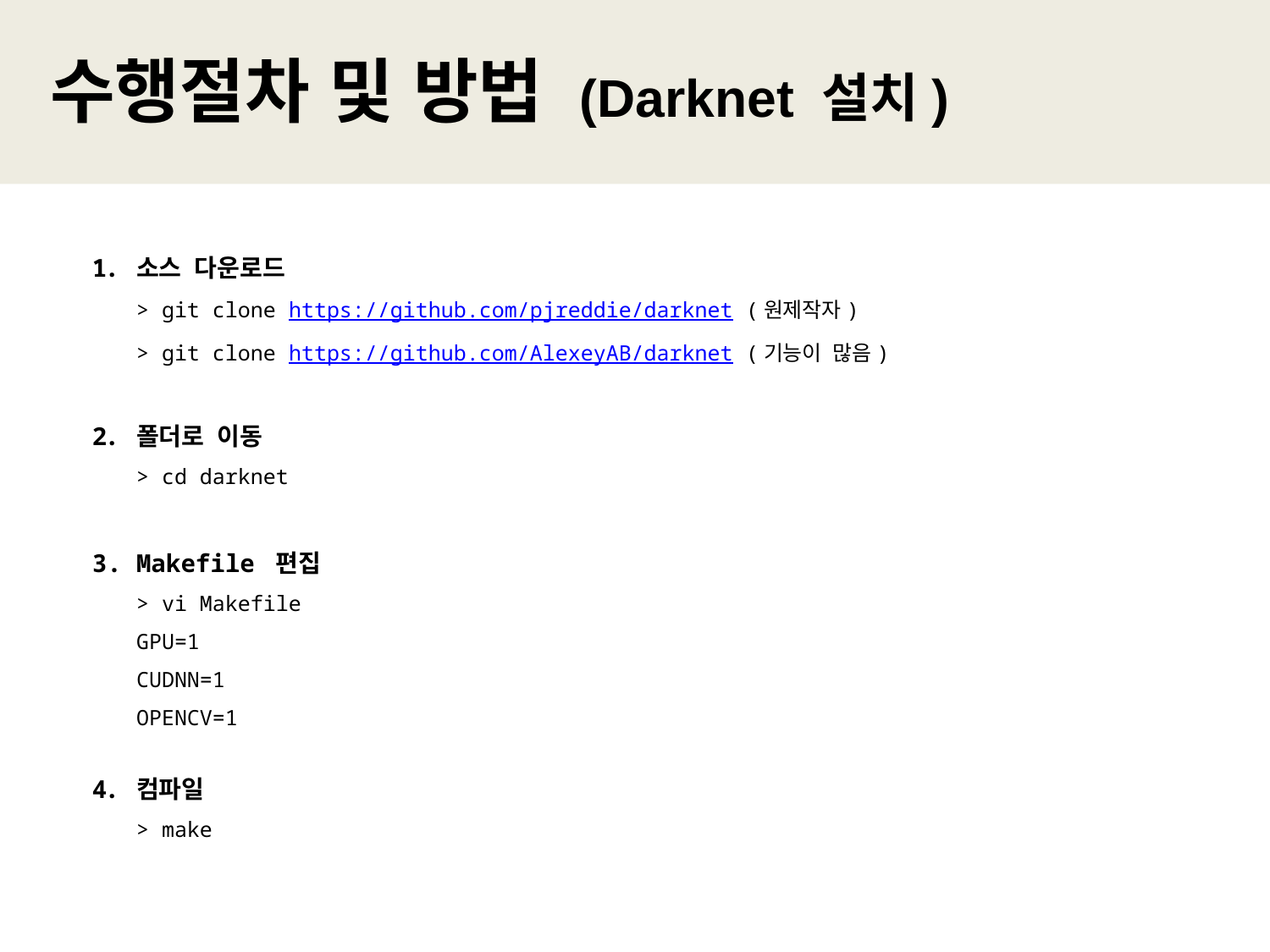

수행절차 및 방법 (Darknet 설치)
소스 다운로드
> git clone https://github.com/pjreddie/darknet (원제작자)
> git clone https://github.com/AlexeyAB/darknet (기능이 많음)

폴더로 이동
> cd darknet

Makefile 편집
> vi Makefile
GPU=1
CUDNN=1
OPENCV=1

컴파일
> make